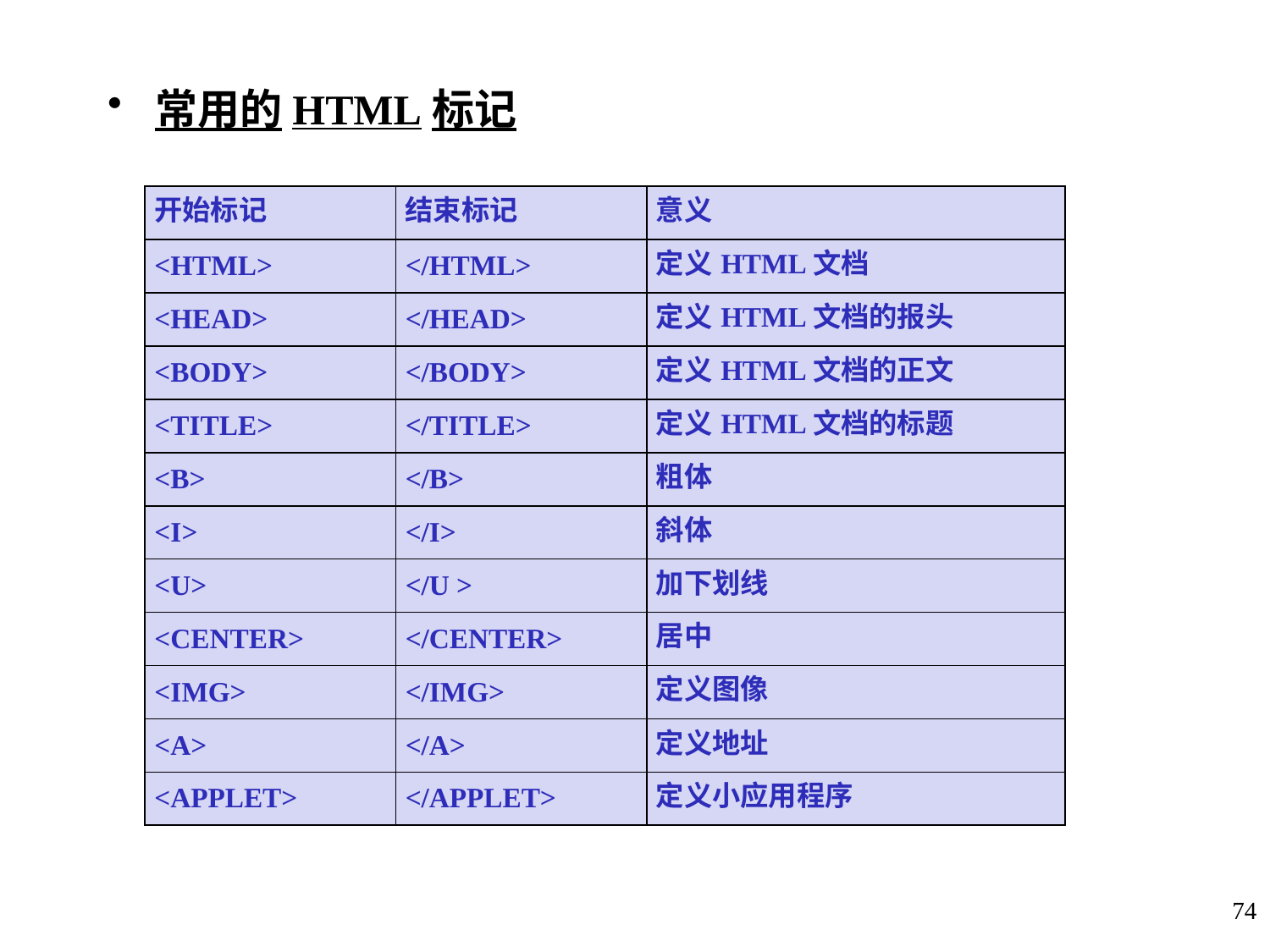

常用的HTML标记

| 开始标记 | 结束标记 | 意义 |
| --- | --- | --- |
| <HTML> | </HTML> | 定义HTML文档 |
| <HEAD> | </HEAD> | 定义HTML文档的报头 |
| <BODY> | </BODY> | 定义HTML文档的正文 |
| <TITLE> | </TITLE> | 定义HTML文档的标题 |
| <B> | </B> | 粗体 |
| <I> | </I> | 斜体 |
| <U> | </U > | 加下划线 |
| <CENTER> | </CENTER> | 居中 |
| <IMG> | </IMG> | 定义图像 |
| <A> | </A> | 定义地址 |
| <APPLET> | </APPLET> | 定义小应用程序 |
74